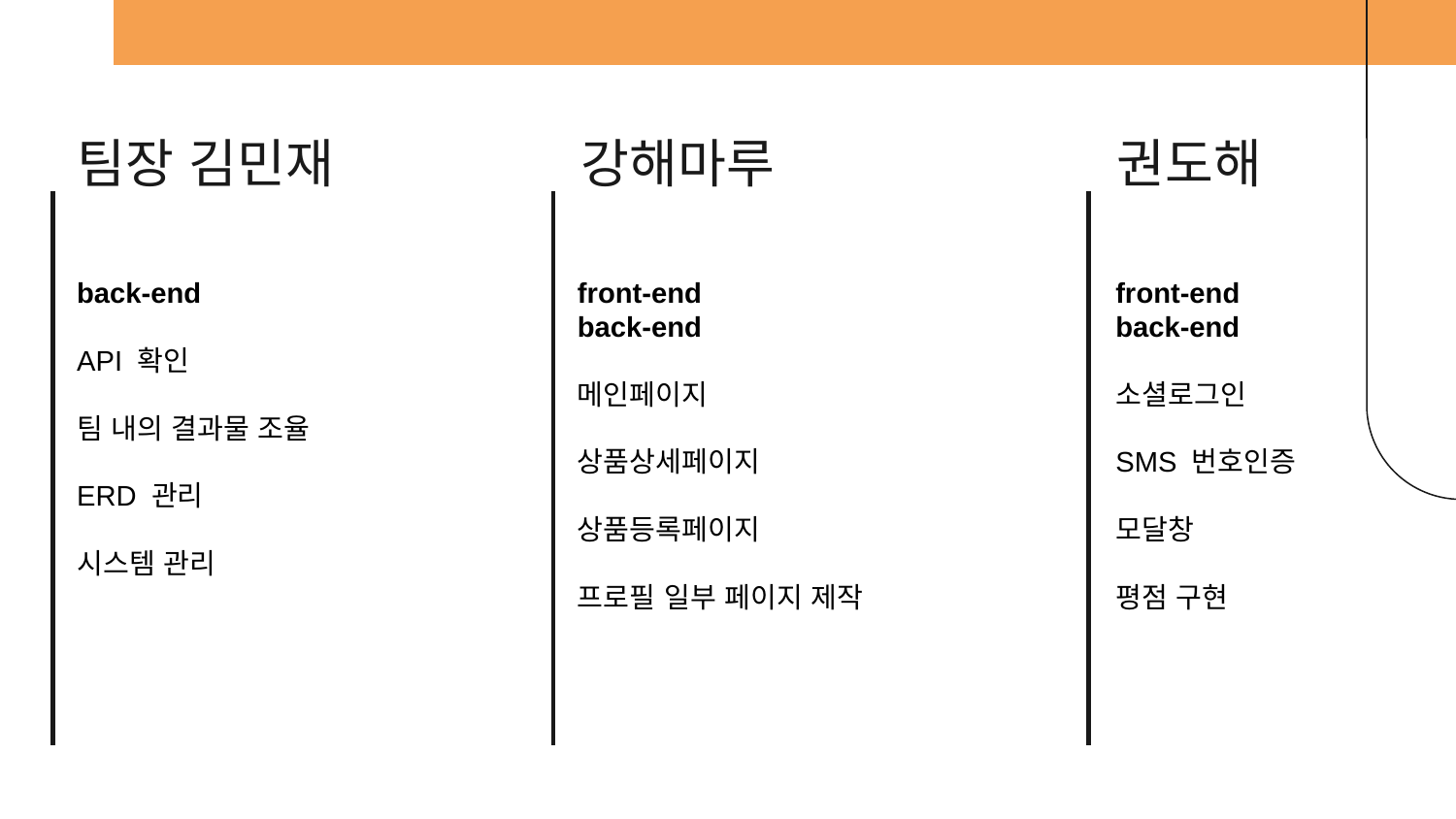

팀장 김민재
강해마루
권도해
back-end

API 확인

팀 내의 결과물 조율

ERD 관리
시스템 관리
front-end
back-end

메인페이지

상품상세페이지

상품등록페이지

프로필 일부 페이지 제작

front-end
back-end

소셜로그인

SMS 번호인증

모달창

평점 구현